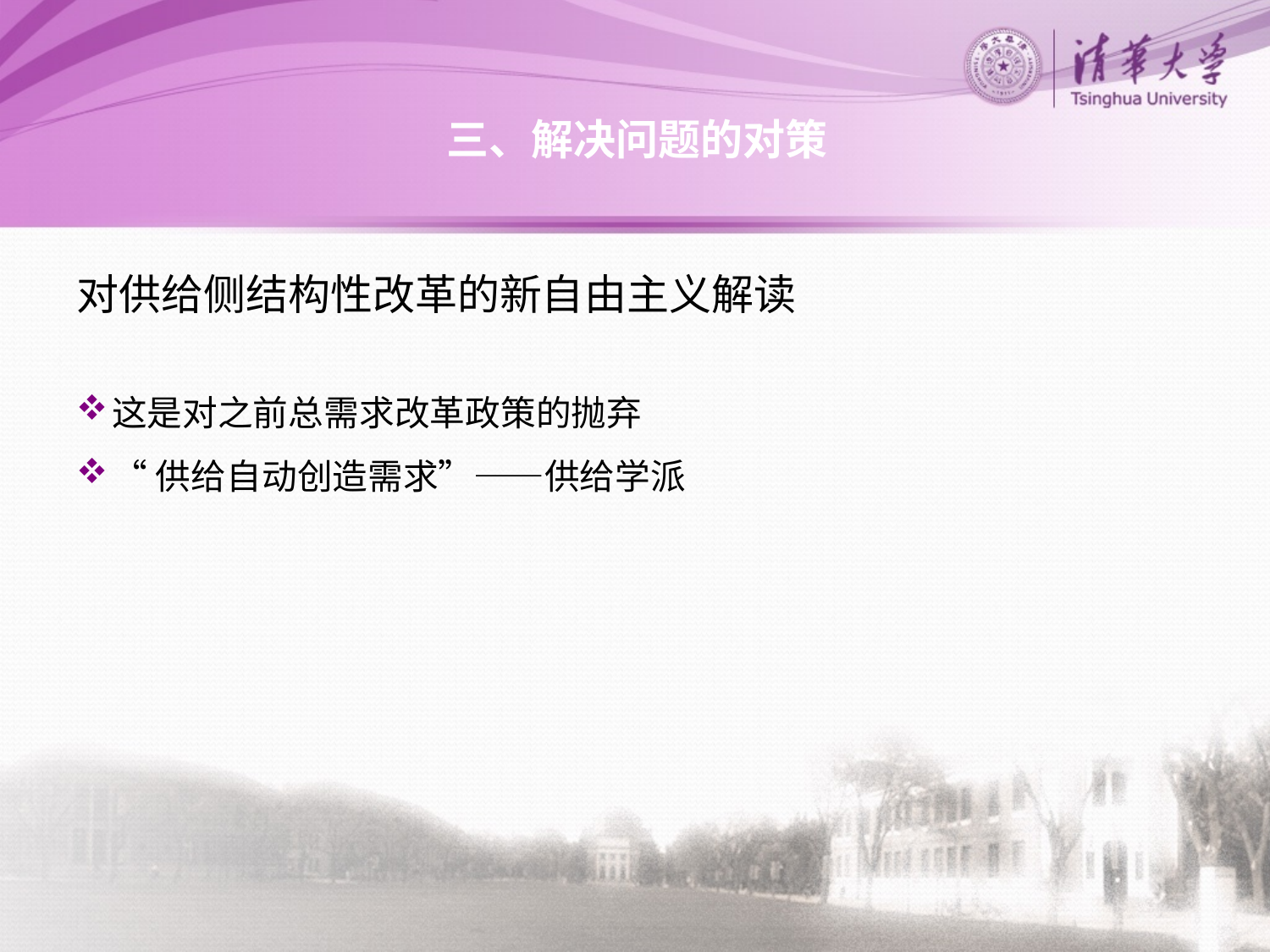

# 三、解决问题的对策
对供给侧结构性改革的新自由主义解读

这是对之前总需求改革政策的抛弃
“供给自动创造需求”——供给学派